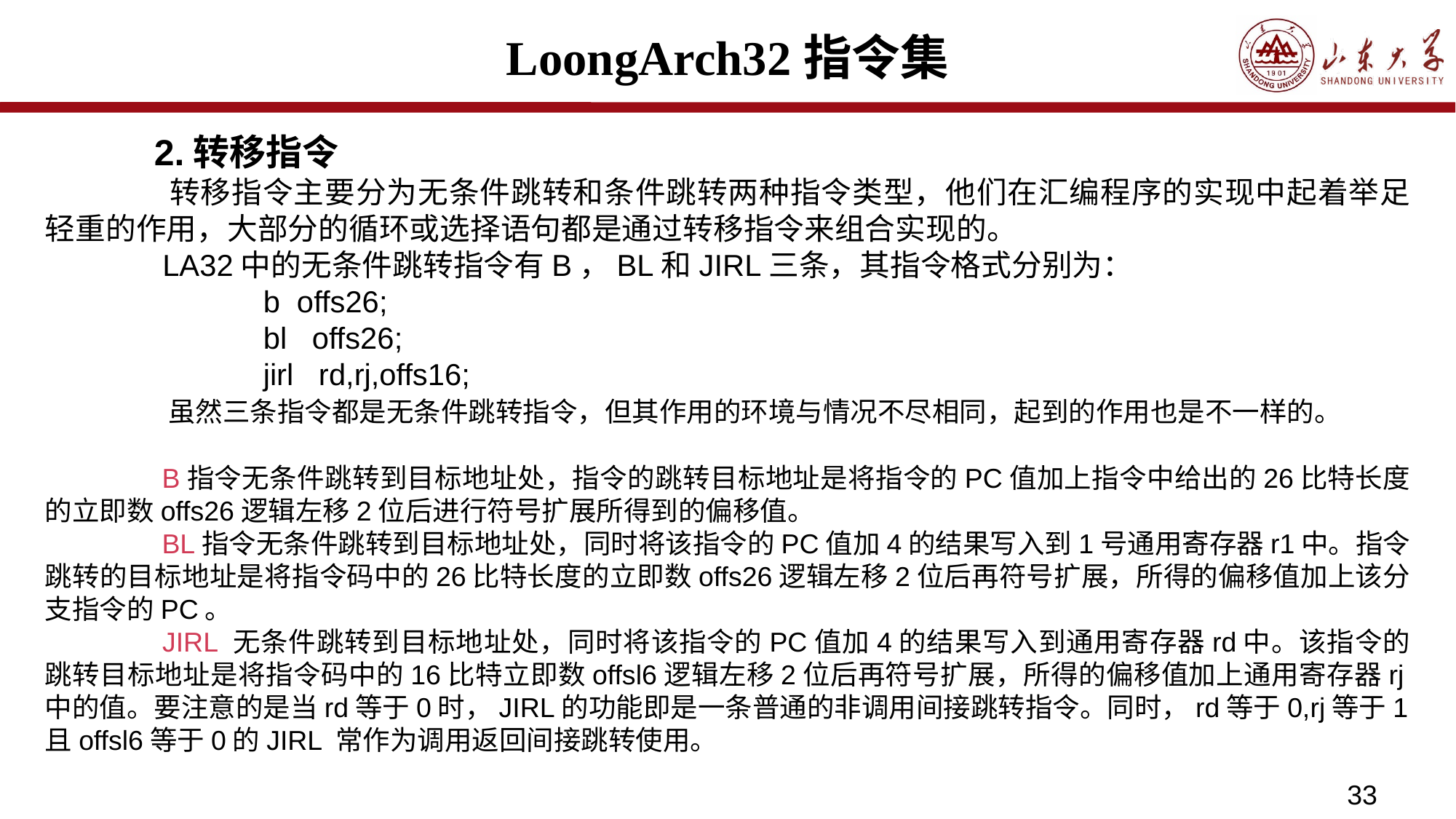

# LoongArch32指令集
	2.转移指令
	 转移指令主要分为无条件跳转和条件跳转两种指令类型，他们在汇编程序的实现中起着举足轻重的作用，大部分的循环或选择语句都是通过转移指令来组合实现的。
	 LA32中的无条件跳转指令有B，BL和JIRL三条，其指令格式分别为：
		b  offs26;
		bl   offs26;
		jirl   rd,rj,offs16;
	 虽然三条指令都是无条件跳转指令，但其作用的环境与情况不尽相同，起到的作用也是不一样的。

	 B指令无条件跳转到目标地址处，指令的跳转目标地址是将指令的PC值加上指令中给出的26比特长度的立即数offs26逻辑左移2位后进行符号扩展所得到的偏移值。
	 BL指令无条件跳转到目标地址处，同时将该指令的PC值加4的结果写入到1号通用寄存器r1中。指令跳转的目标地址是将指令码中的26比特长度的立即数offs26逻辑左移2位后再符号扩展，所得的偏移值加上该分支指令的PC。
	 JIRL 无条件跳转到目标地址处，同时将该指令的PC值加4的结果写入到通用寄存器rd中。该指令的跳转目标地址是将指令码中的16比特立即数offsl6逻辑左移2位后再符号扩展，所得的偏移值加上通用寄存器rj中的值。要注意的是当rd等于0时，JIRL的功能即是一条普通的非调用间接跳转指令。同时，rd等于0,rj等于1且offsl6等于0的JIRL 常作为调用返回间接跳转使用。
33